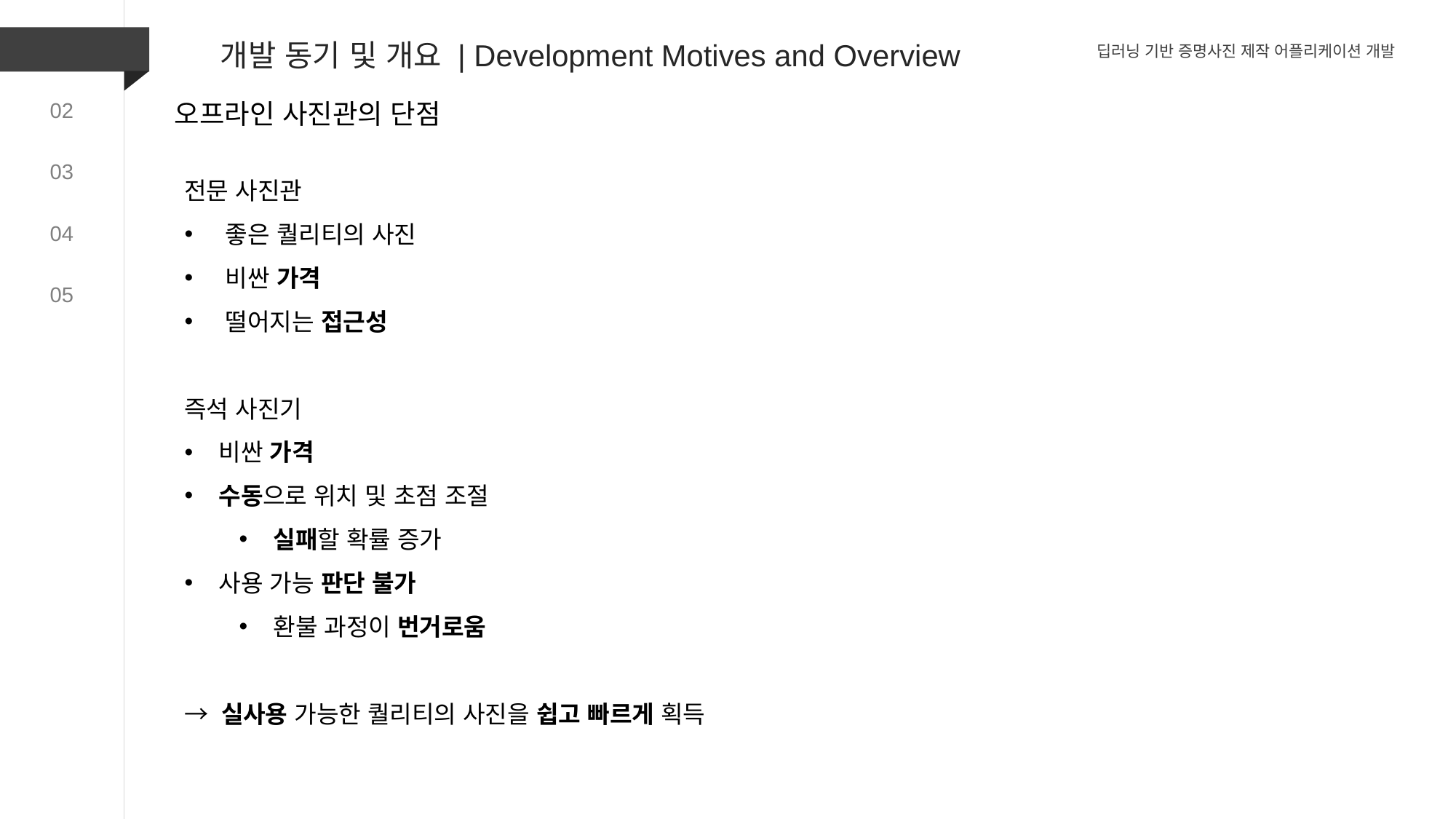

01
개발 동기 및 개요 | Development Motives and Overview
딥러닝 기반 증명사진 제작 어플리케이션 개발

오프라인 사진관의 단점
02
03
전문 사진관
좋은 퀄리티의 사진
비싼 가격
떨어지는 접근성

즉석 사진기
비싼 가격
수동으로 위치 및 초점 조절
실패할 확률 증가
사용 가능 판단 불가
환불 과정이 번거로움

→ 실사용 가능한 퀄리티의 사진을 쉽고 빠르게 획득
04
05